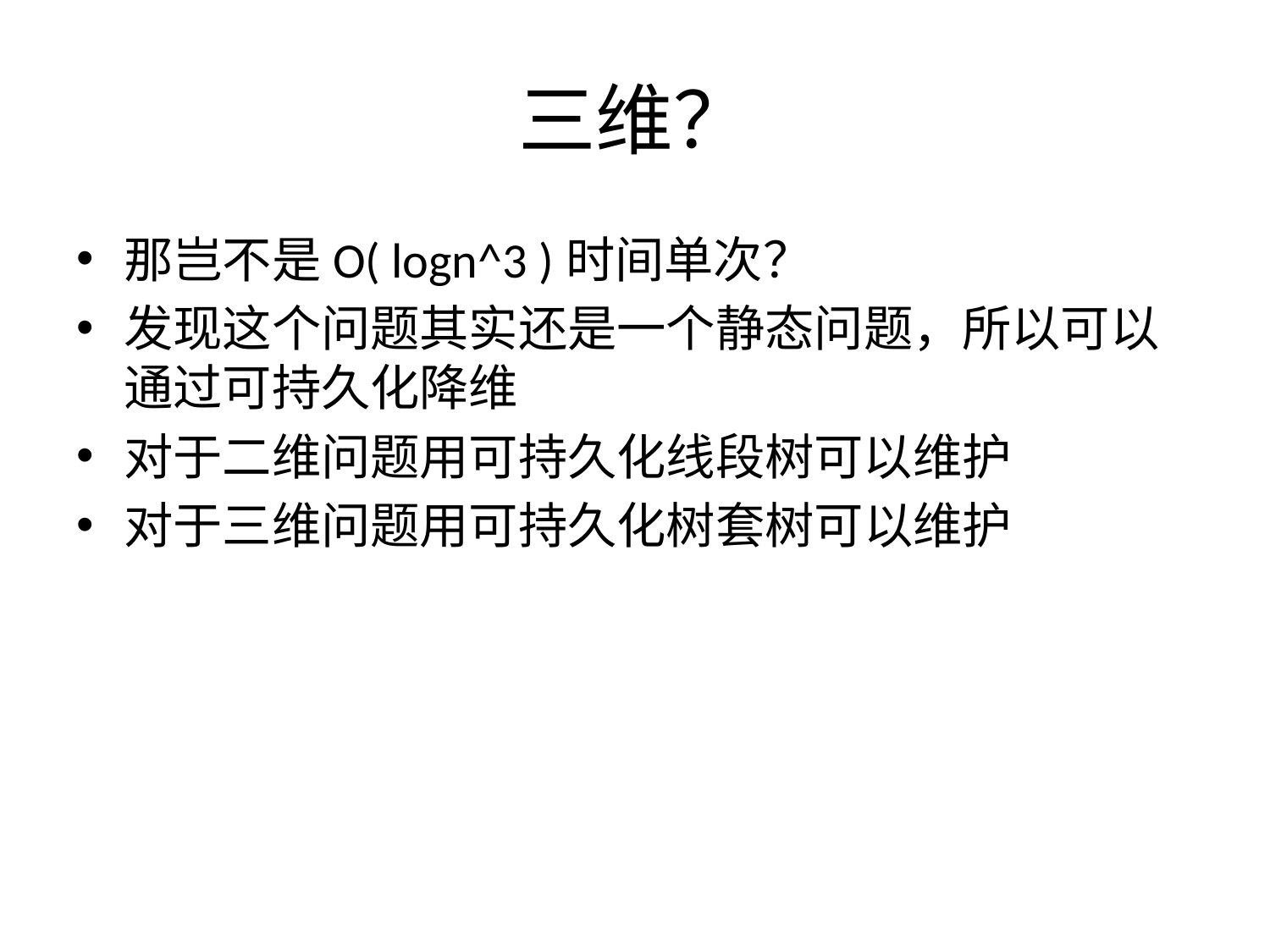

# 三维？
那岂不是O( logn^3 )时间单次？
发现这个问题其实还是一个静态问题，所以可以通过可持久化降维
对于二维问题用可持久化线段树可以维护
对于三维问题用可持久化树套树可以维护